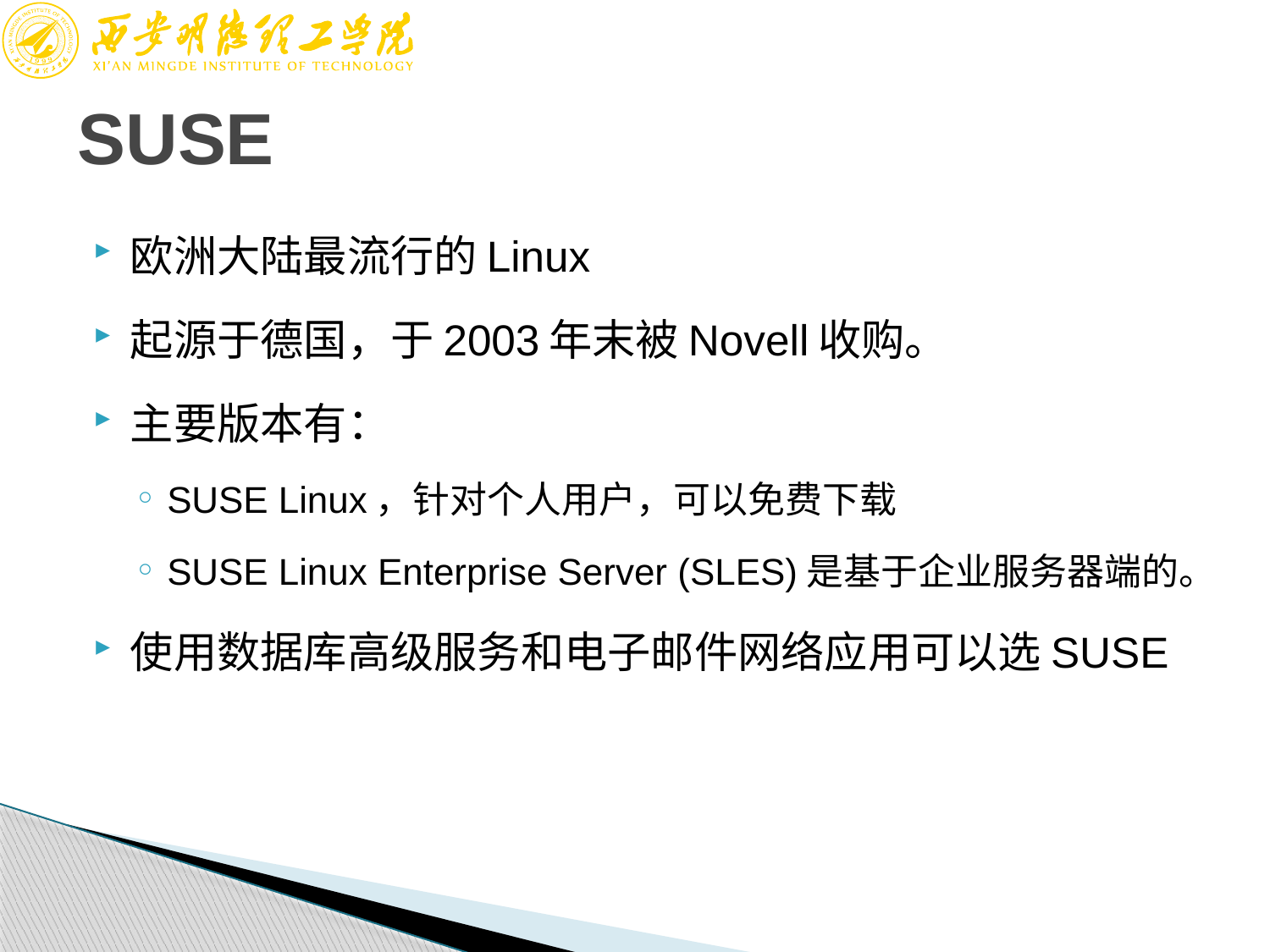

# SUSE
欧洲大陆最流行的Linux
起源于德国，于2003年末被Novell收购。
主要版本有：
SUSE Linux，针对个人用户，可以免费下载
SUSE Linux Enterprise Server (SLES)是基于企业服务器端的。
使用数据库高级服务和电子邮件网络应用可以选SUSE